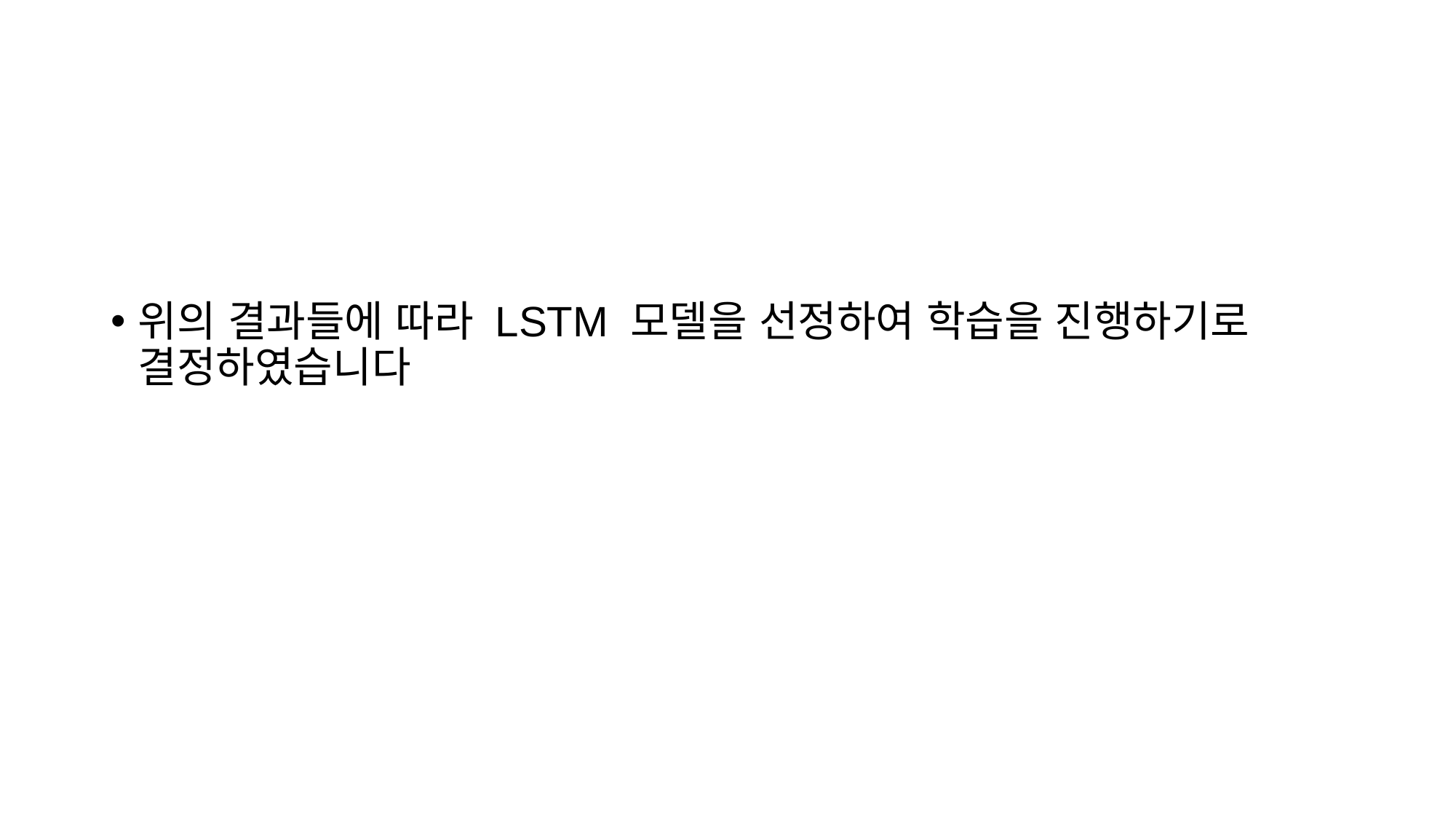

위의 결과들에 따라 LSTM 모델을 선정하여 학습을 진행하기로 결정하였습니다